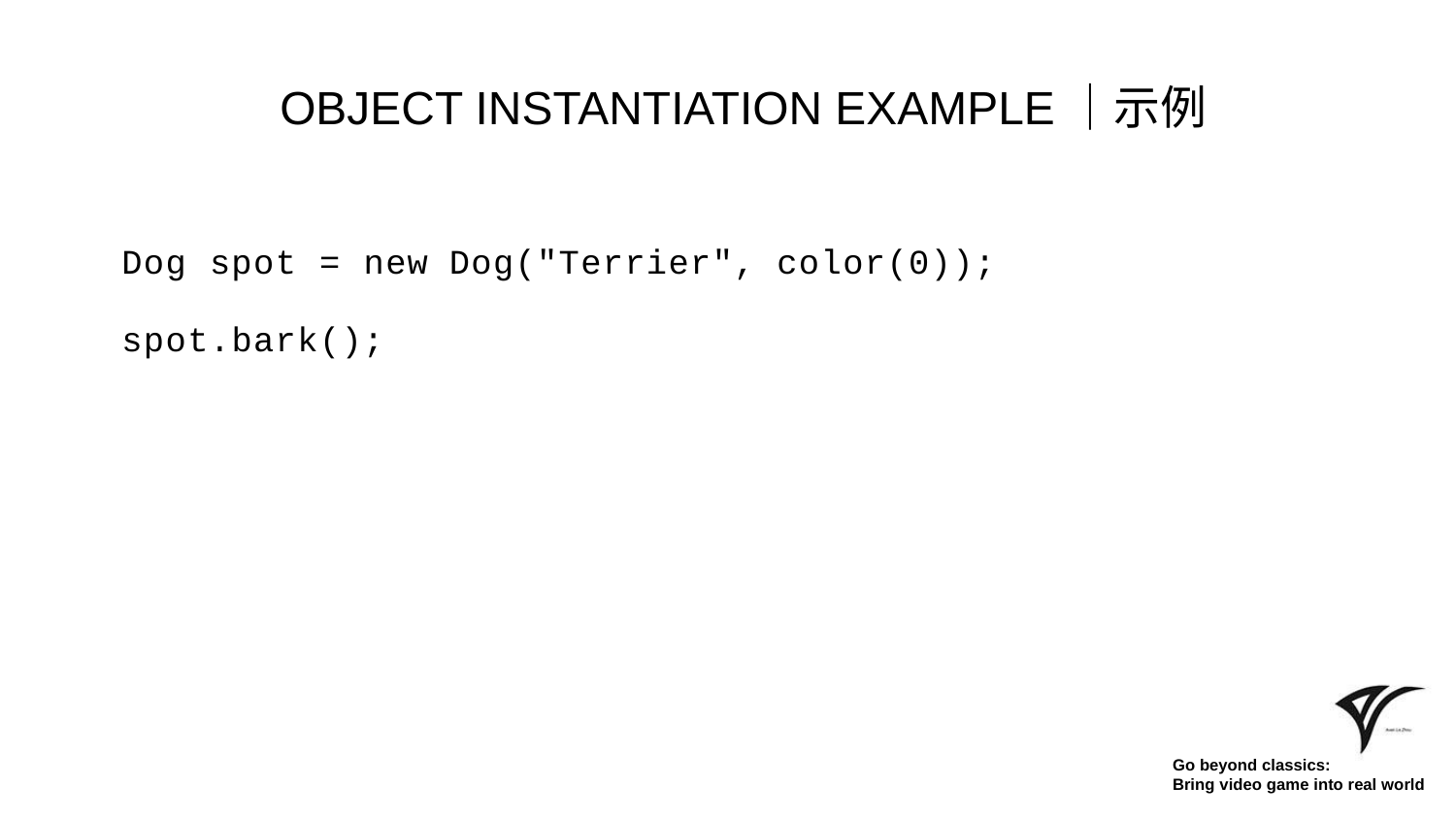

# OBJECT INSTANTIATION EXAMPLE｜示例
Dog spot = new

spot.bark();
Dog("Terrier",
color(0));